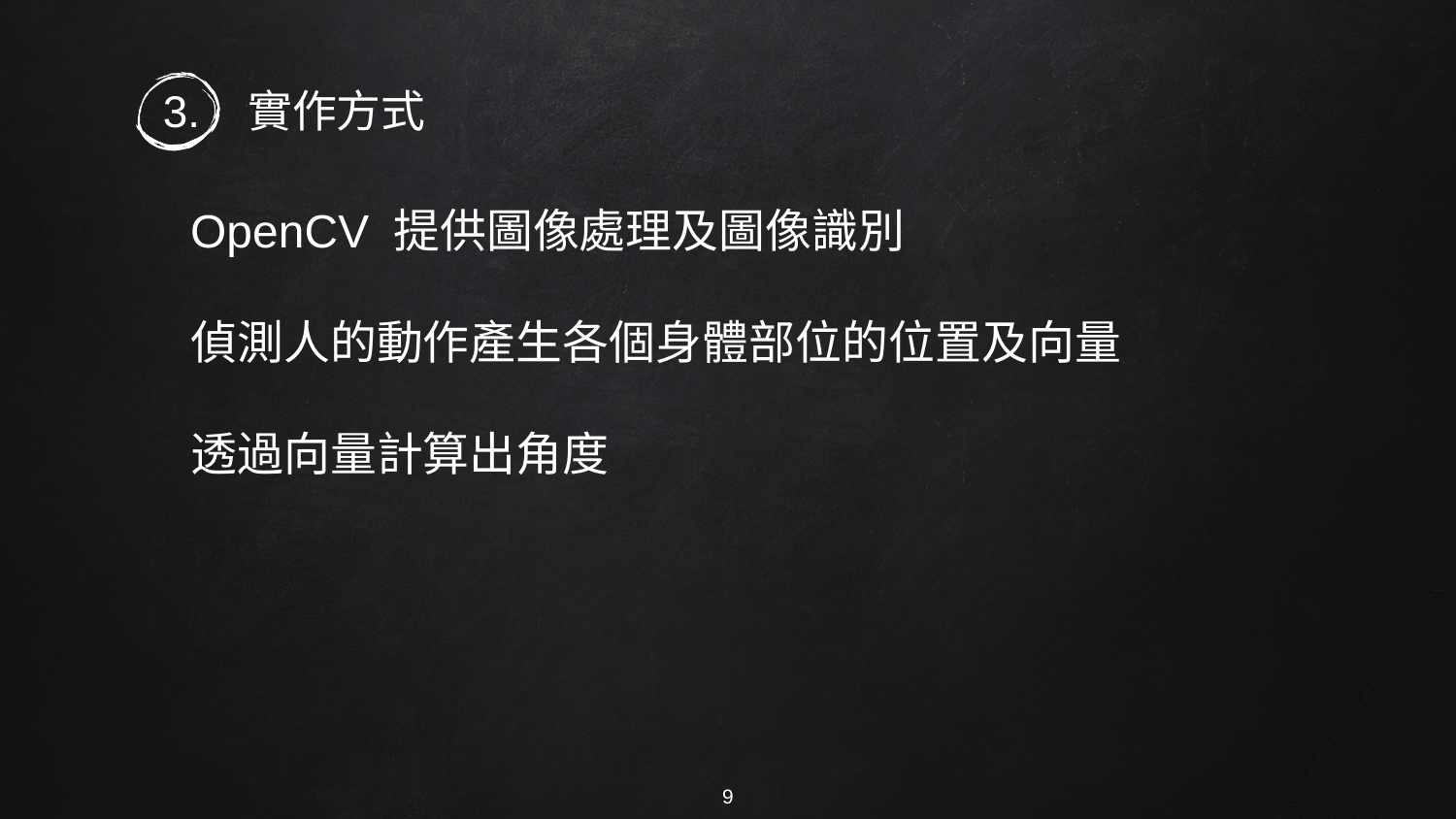

# 3.   實作方式
OpenCV 提供圖像處理及圖像識別

偵測人的動作產生各個身體部位的位置及向量

透過向量計算出角度
9